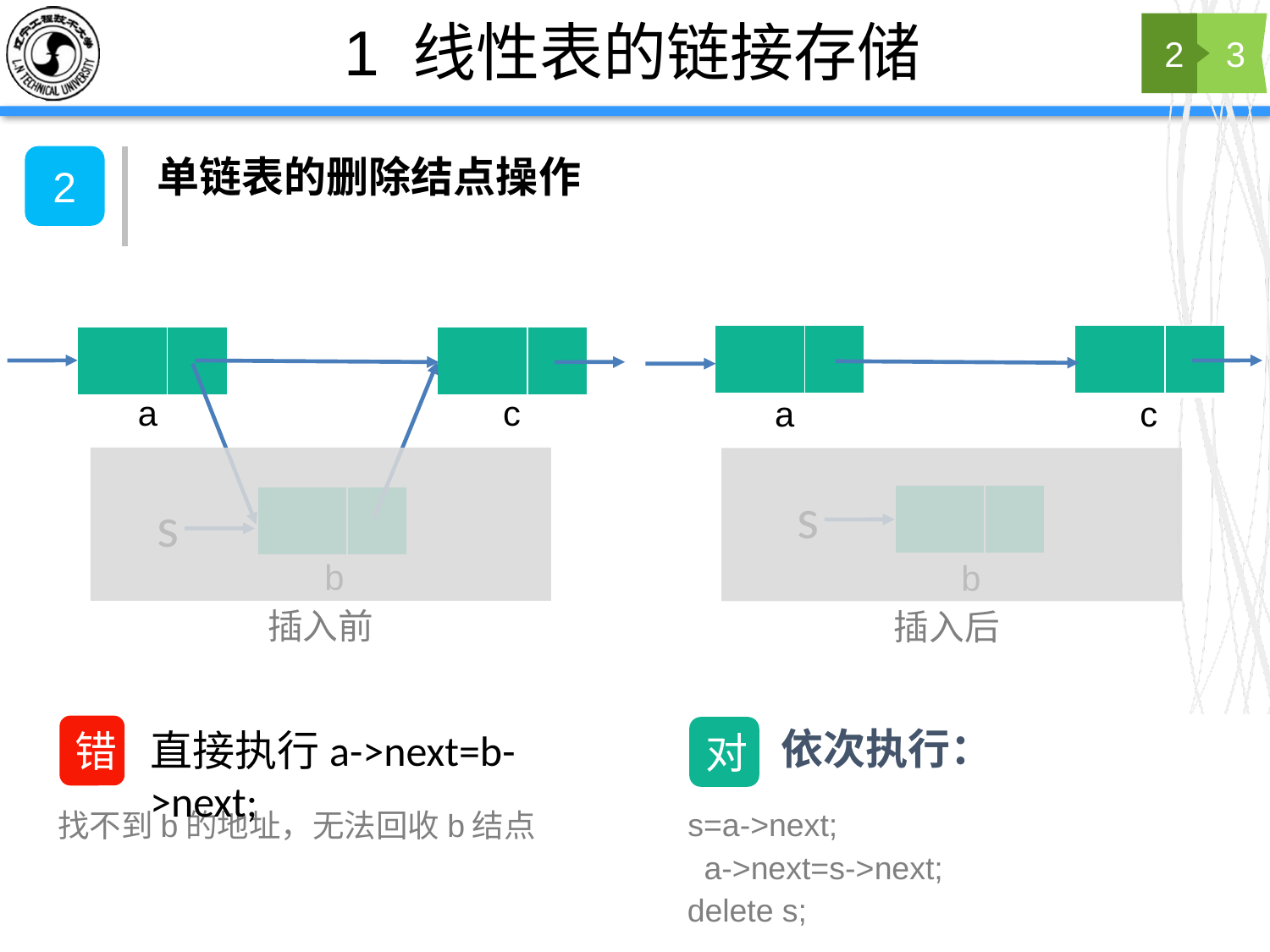

# 1 线性表的链接存储
2
3
单链表的删除结点操作
2

|  |  |
| --- | --- |
|  |  |
| --- | --- |
|  |  |
| --- | --- |
|  |  |
| --- | --- |
a
c
a
c

s
|  |  |
| --- | --- |
s
|  |  |
| --- | --- |
b
b
插入前
插入后
错
直接执行a->next=b->next;
找不到b的地址，无法回收b结点
依次执行：
对
s=a->next;
a->next=s->next;
delete s;